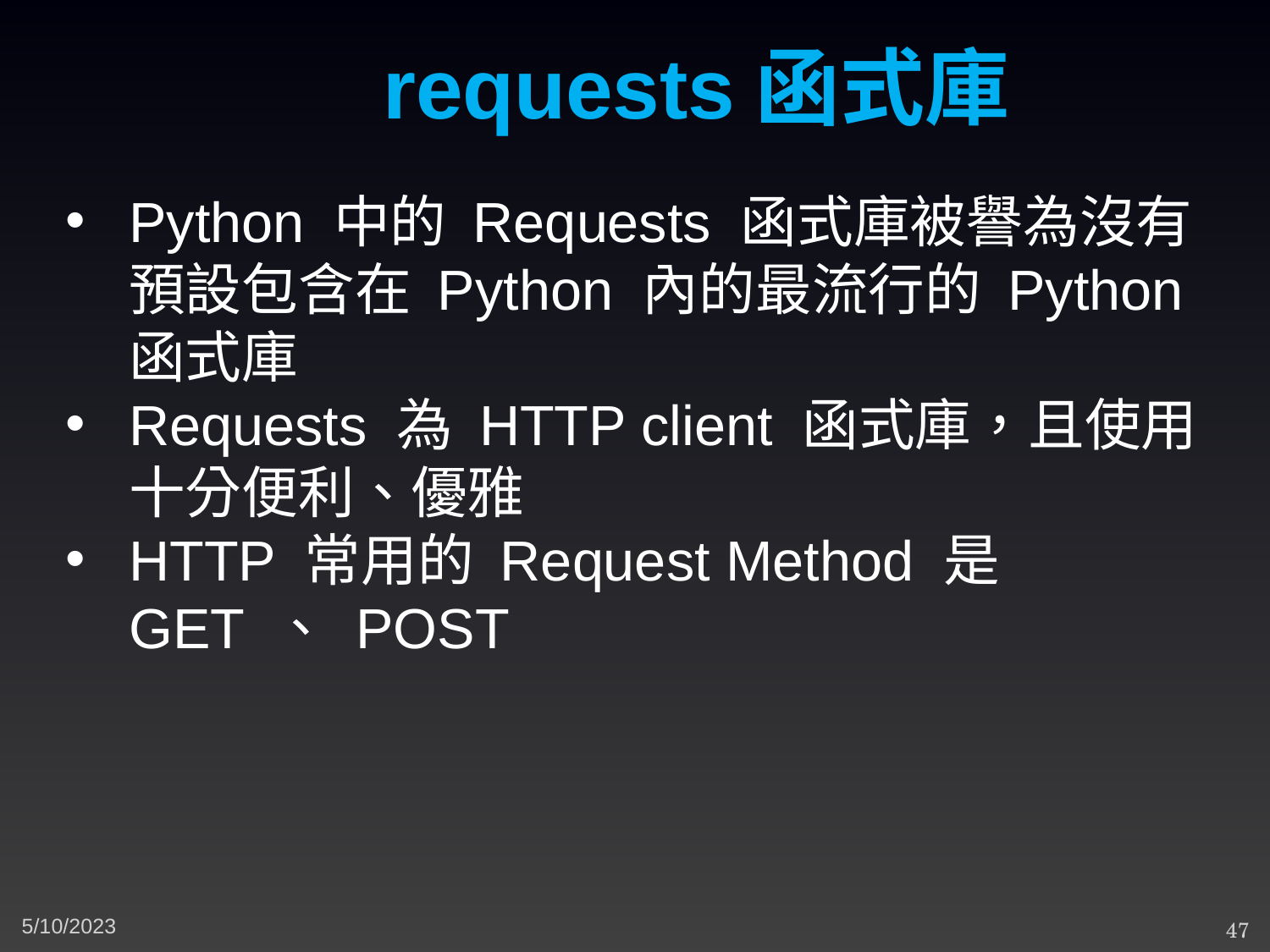

requests函式庫
Python 中的 Requests 函式庫被譽為沒有預設包含在 Python 內的最流行的 Python 函式庫
Requests 為 HTTP client 函式庫，且使用十分便利、優雅
HTTP 常用的 Request Method 是 GET 、 POST
5/10/2023
47